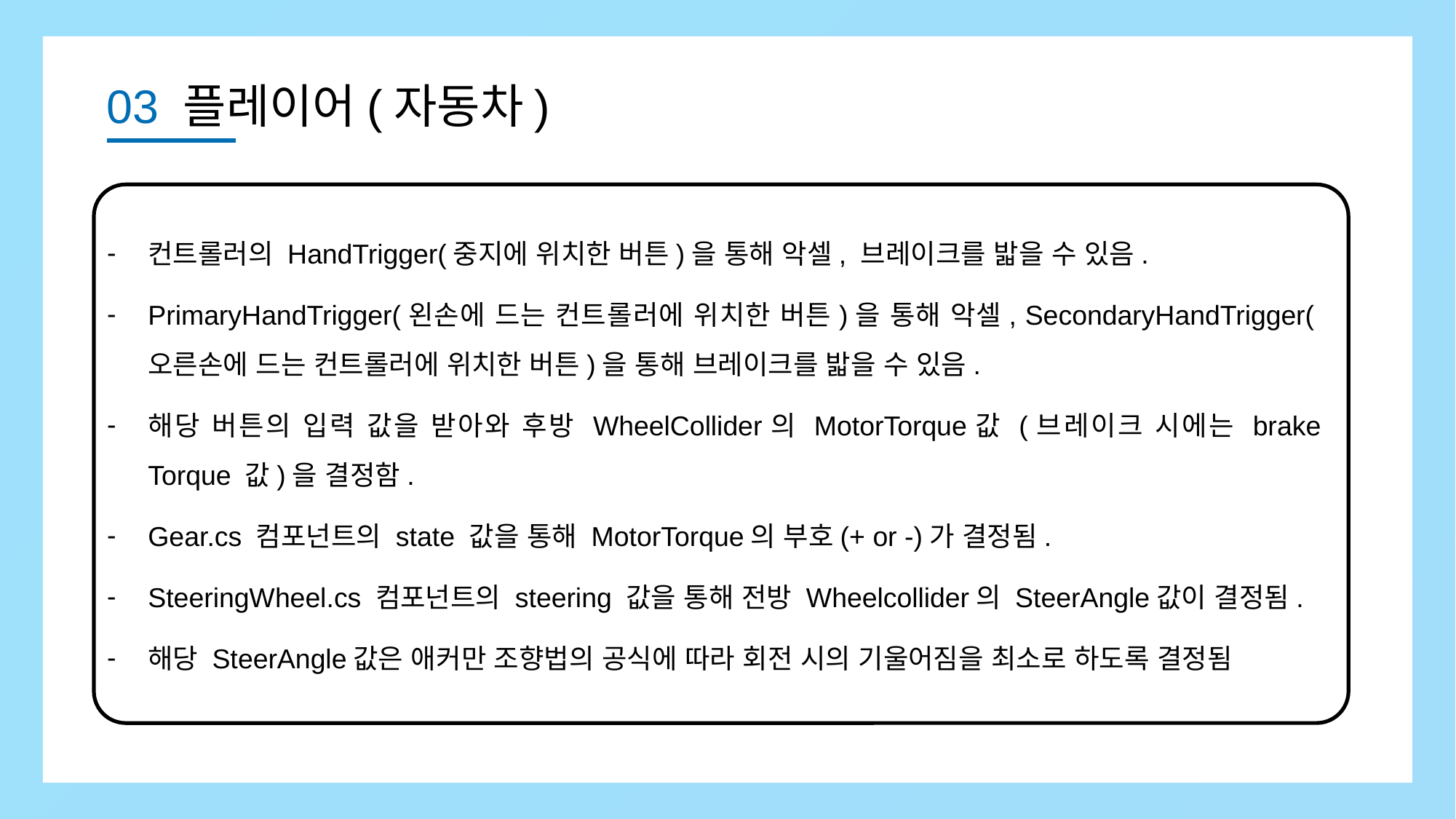

03 플레이어(자동차)

컨트롤러의 HandTrigger(중지에 위치한 버튼)을 통해 악셀, 브레이크를 밟을 수 있음.
PrimaryHandTrigger(왼손에 드는 컨트롤러에 위치한 버튼)을 통해 악셀, SecondaryHandTrigger(오른손에 드는 컨트롤러에 위치한 버튼)을 통해 브레이크를 밟을 수 있음.
해당 버튼의 입력 값을 받아와 후방 WheelCollider의 MotorTorque값 (브레이크 시에는 brake Torque 값)을 결정함.
Gear.cs 컴포넌트의 state 값을 통해 MotorTorque의 부호(+ or -)가 결정됨.
SteeringWheel.cs 컴포넌트의 steering 값을 통해 전방 Wheelcollider의 SteerAngle값이 결정됨.
해당 SteerAngle값은 애커만 조향법의 공식에 따라 회전 시의 기울어짐을 최소로 하도록 결정됨